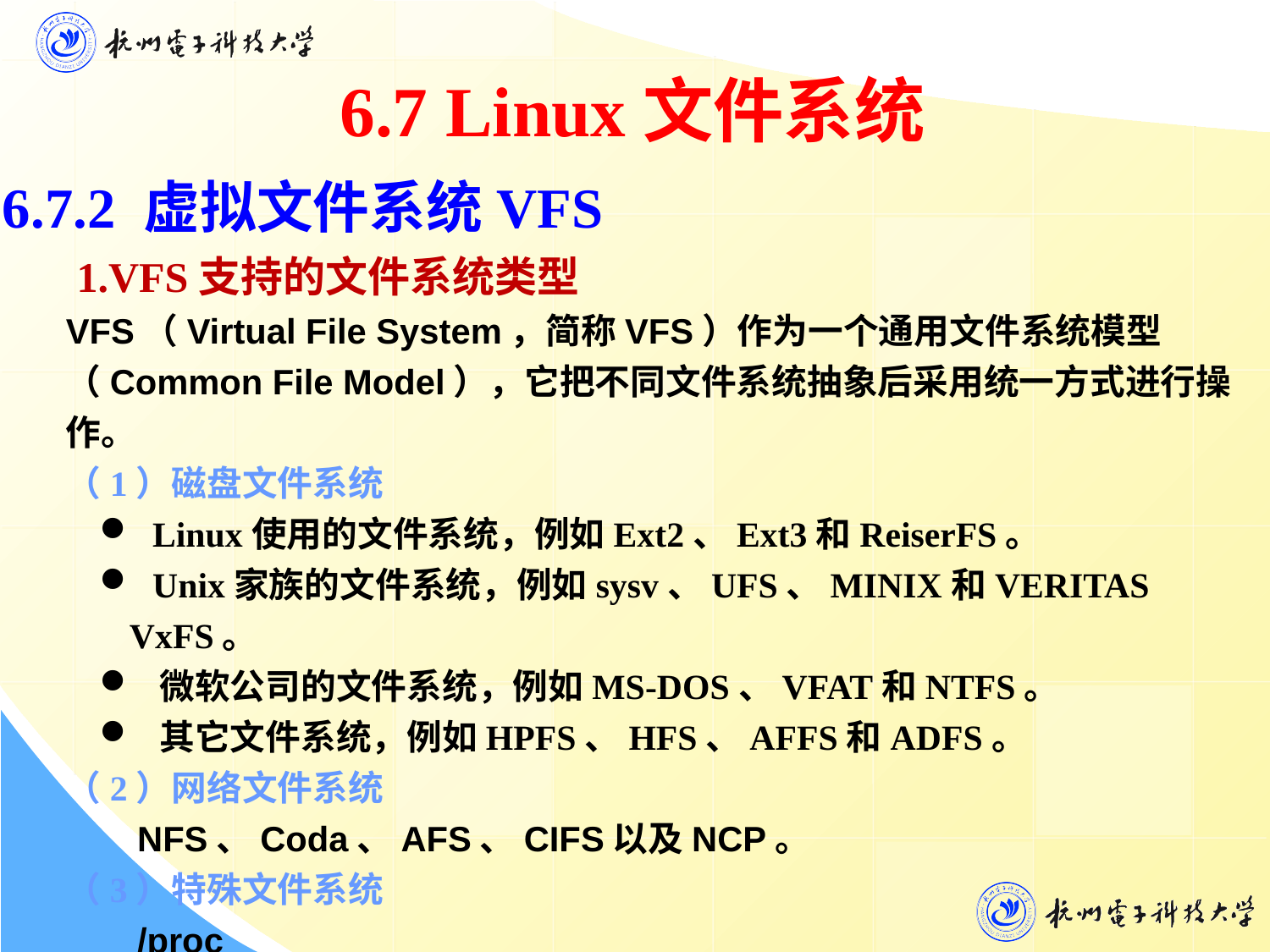

6.7 Linux文件系统
6.7.2 虚拟文件系统VFS
       1.VFS支持的文件系统类型
VFS（Virtual File System，简称VFS）作为一个通用文件系统模型（Common File Model），它把不同文件系统抽象后采用统一方式进行操作。
（1）磁盘文件系统
  Linux使用的文件系统，例如Ext2、Ext3和ReiserFS。
  Unix家族的文件系统，例如sysv、UFS、MINIX和VERITAS VxFS。
  微软公司的文件系统，例如MS-DOS、VFAT和NTFS。
  其它文件系统，例如HPFS、HFS、AFFS和ADFS。
（2）网络文件系统
        NFS、Coda、AFS、CIFS以及NCP。
（3）特殊文件系统
        /proc